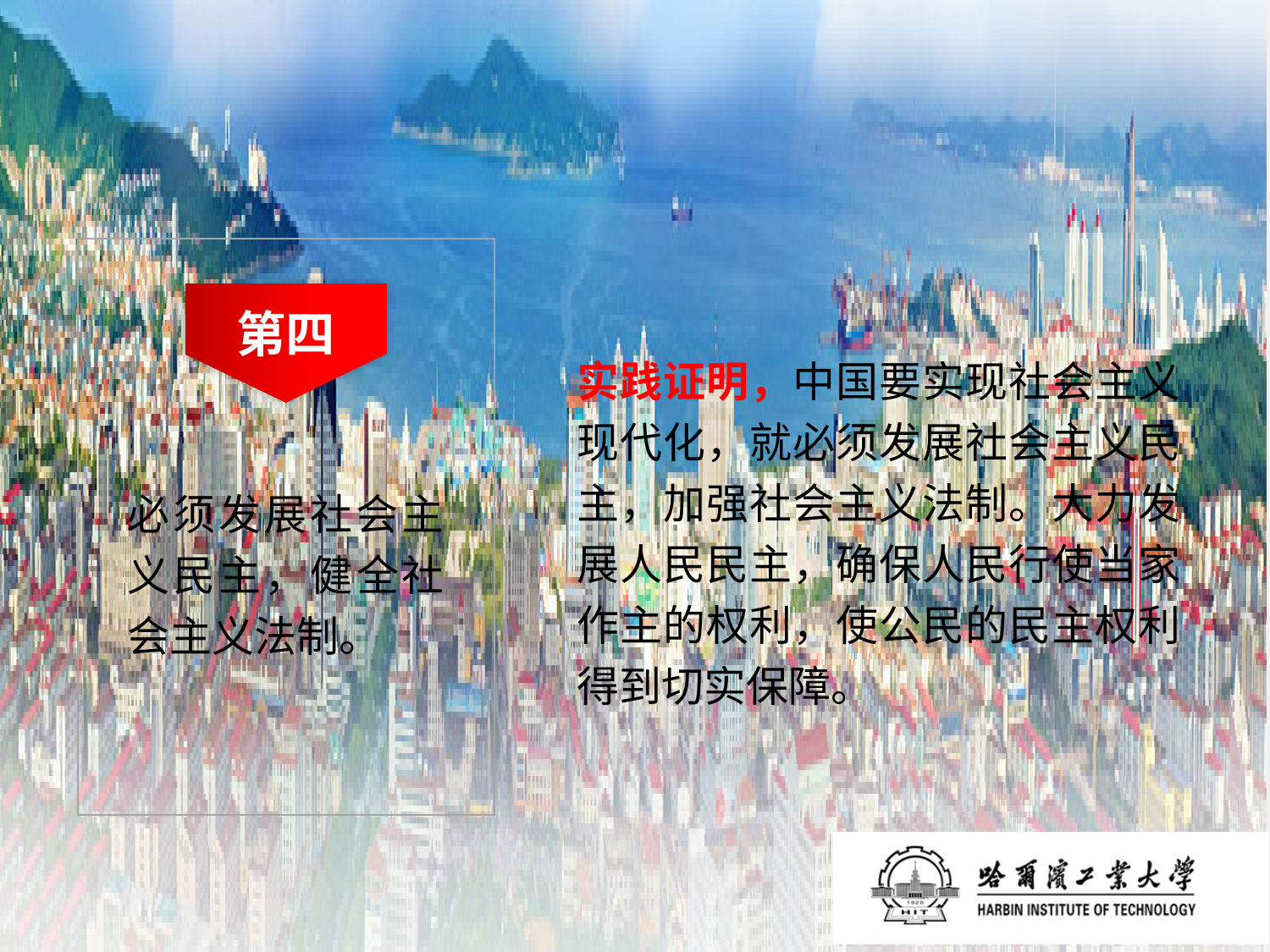

第四
实践证明，中国要实现社会主义现代化，就必须发展社会主义民主，加强社会主义法制。大力发展人民民主，确保人民行使当家作主的权利，使公民的民主权利得到切实保障。
必须发展社会主义民主，健全社会主义法制。